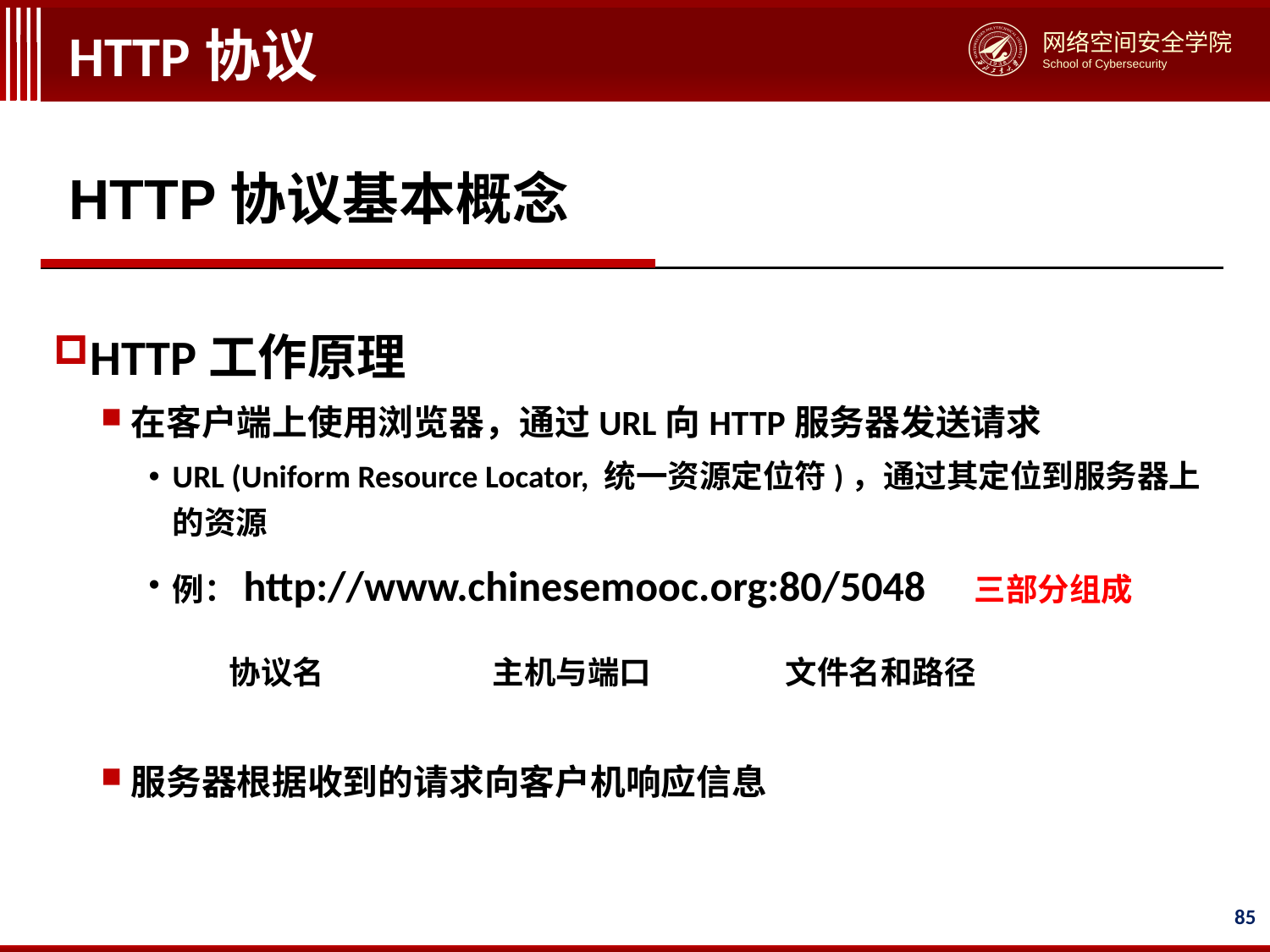

# HTTP协议
HTTP协议基本概念
HTTP工作原理
在客户端上使用浏览器，通过URL向HTTP服务器发送请求
URL (Uniform Resource Locator, 统一资源定位符)，通过其定位到服务器上的资源
例：http://www.chinesemooc.org:80/5048    三部分组成

服务器根据收到的请求向客户机响应信息
协议名
主机与端口
文件名和路径